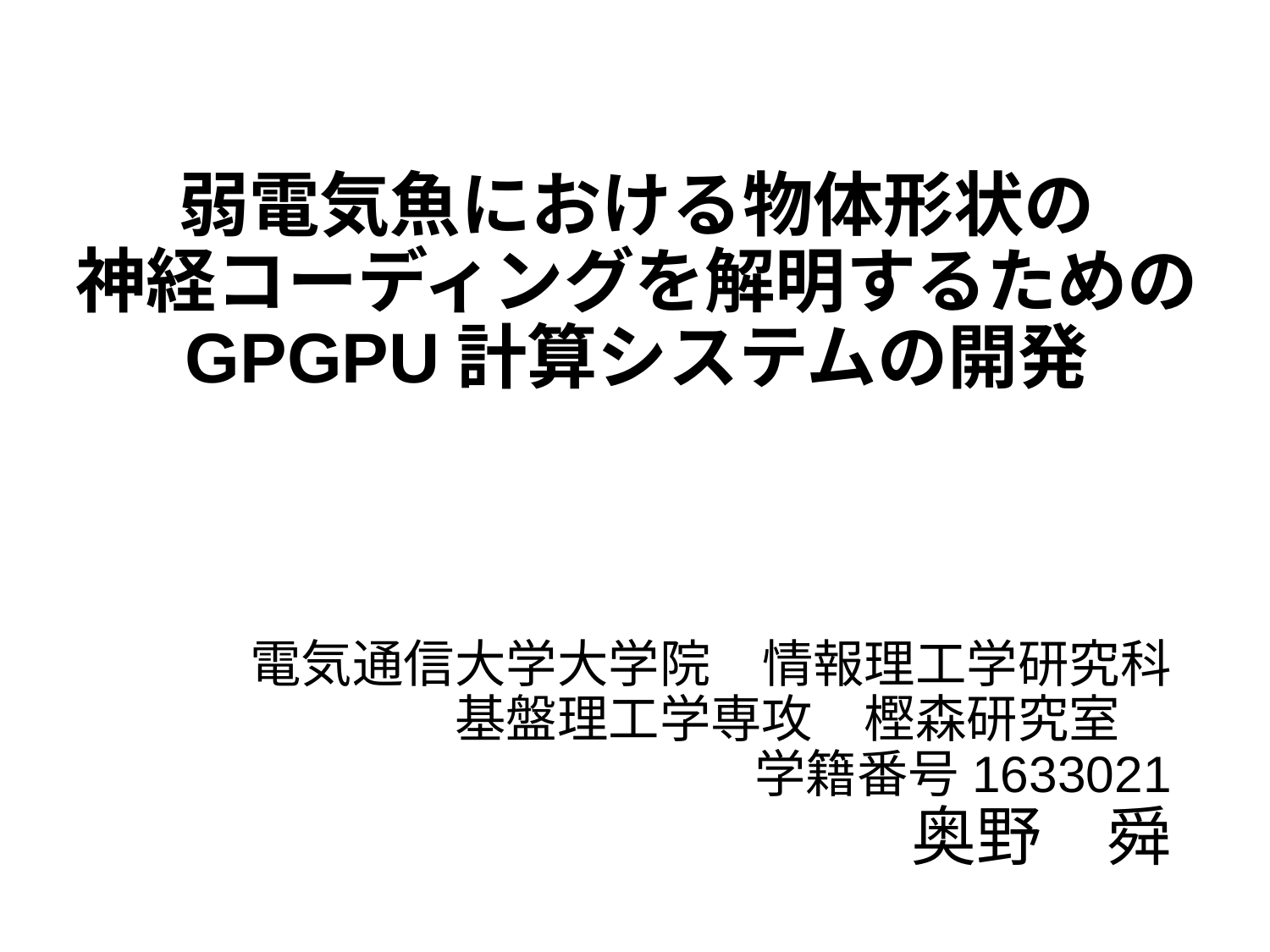

# 弱電気魚における物体形状の 神経コーディングを解明するための GPGPU計算システムの開発
電気通信大学大学院　情報理工学研究科
基盤理工学専攻　樫森研究室
学籍番号1633021
　　奥野　舜